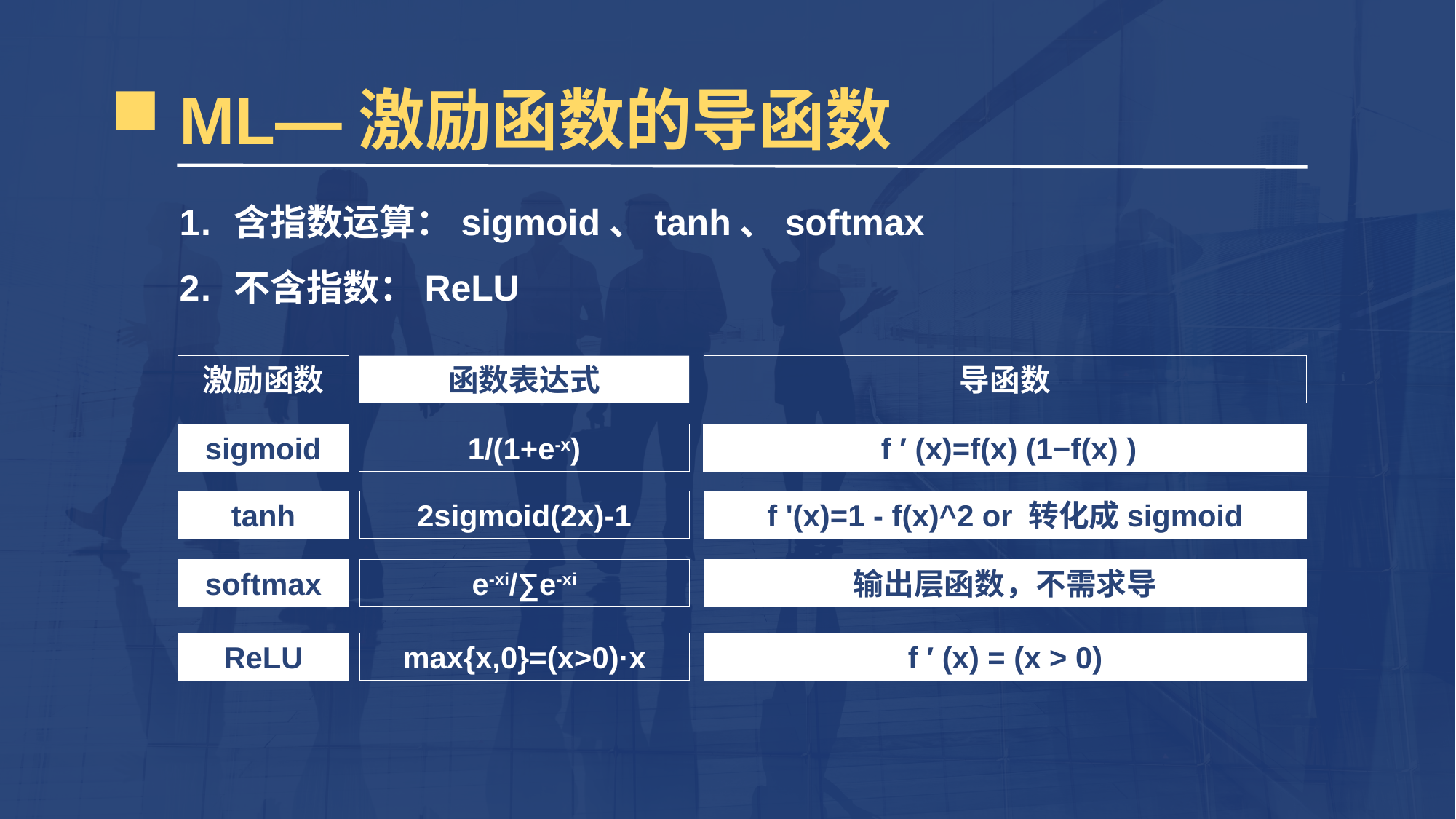

ML—激励函数的导函数
含指数运算：sigmoid、tanh、softmax
不含指数：ReLU
激励函数
函数表达式
1/(1+e-x)
2sigmoid(2x)-1
e-xi/∑e-xi
max{x,0}=(x>0)·x
导函数
 f ′ (x)=f(x) (1−f(x) )
f '(x)=1 - f(x)^2 or 转化成sigmoid
输出层函数，不需求导
f ′ (x) = (x > 0)
sigmoid
tanh
softmax
ReLU